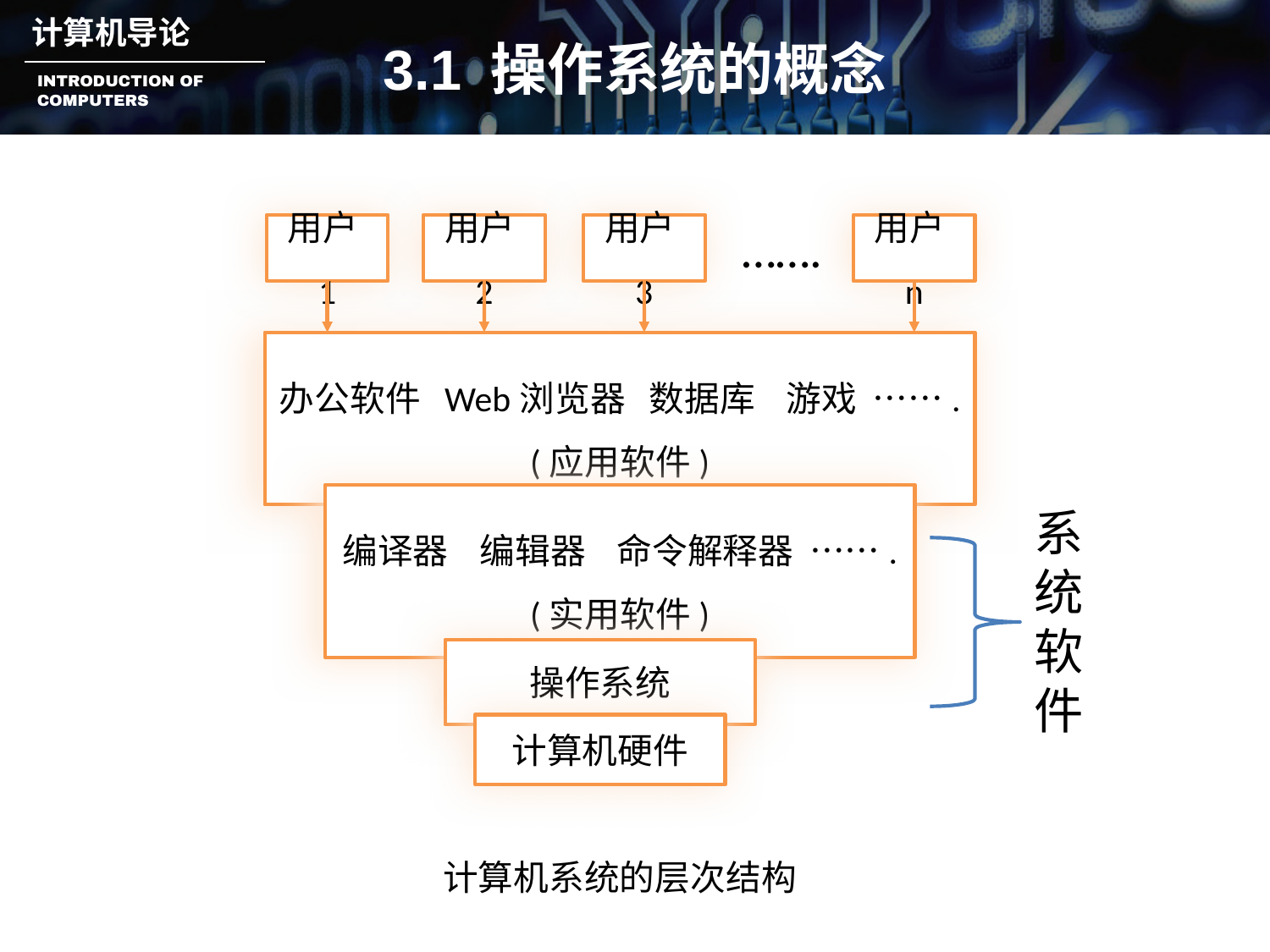

# 3.1 操作系统的概念
…….
用户1
用户2
用户3
用户n
办公软件  Web浏览器   数据库    游戏  …….
(应用软件)
编译器    编辑器    命令解释器  …….
(实用软件)
系统软件

操作系统
计算机硬件
计算机系统的层次结构